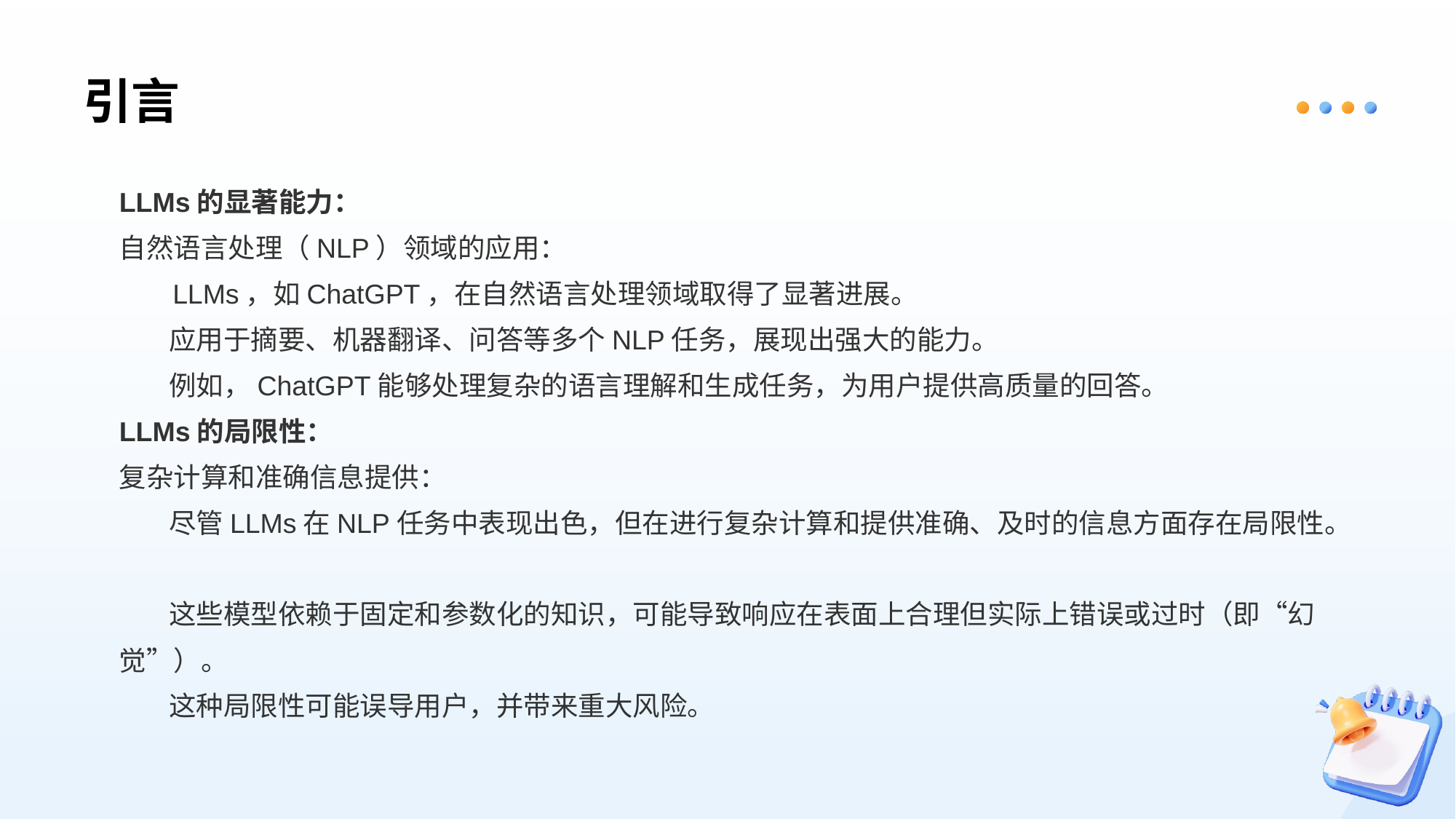

# 引言
LLMs的显著能力：
自然语言处理（NLP）领域的应用：
       LLMs，如ChatGPT，在自然语言处理领域取得了显著进展。
       应用于摘要、机器翻译、问答等多个NLP任务，展现出强大的能力。
       例如，ChatGPT能够处理复杂的语言理解和生成任务，为用户提供高质量的回答。
LLMs的局限性：
复杂计算和准确信息提供：
       尽管LLMs在NLP任务中表现出色，但在进行复杂计算和提供准确、及时的信息方面存在局限性。
       这些模型依赖于固定和参数化的知识，可能导致响应在表面上合理但实际上错误或过时（即“幻觉”）。
       这种局限性可能误导用户，并带来重大风险。